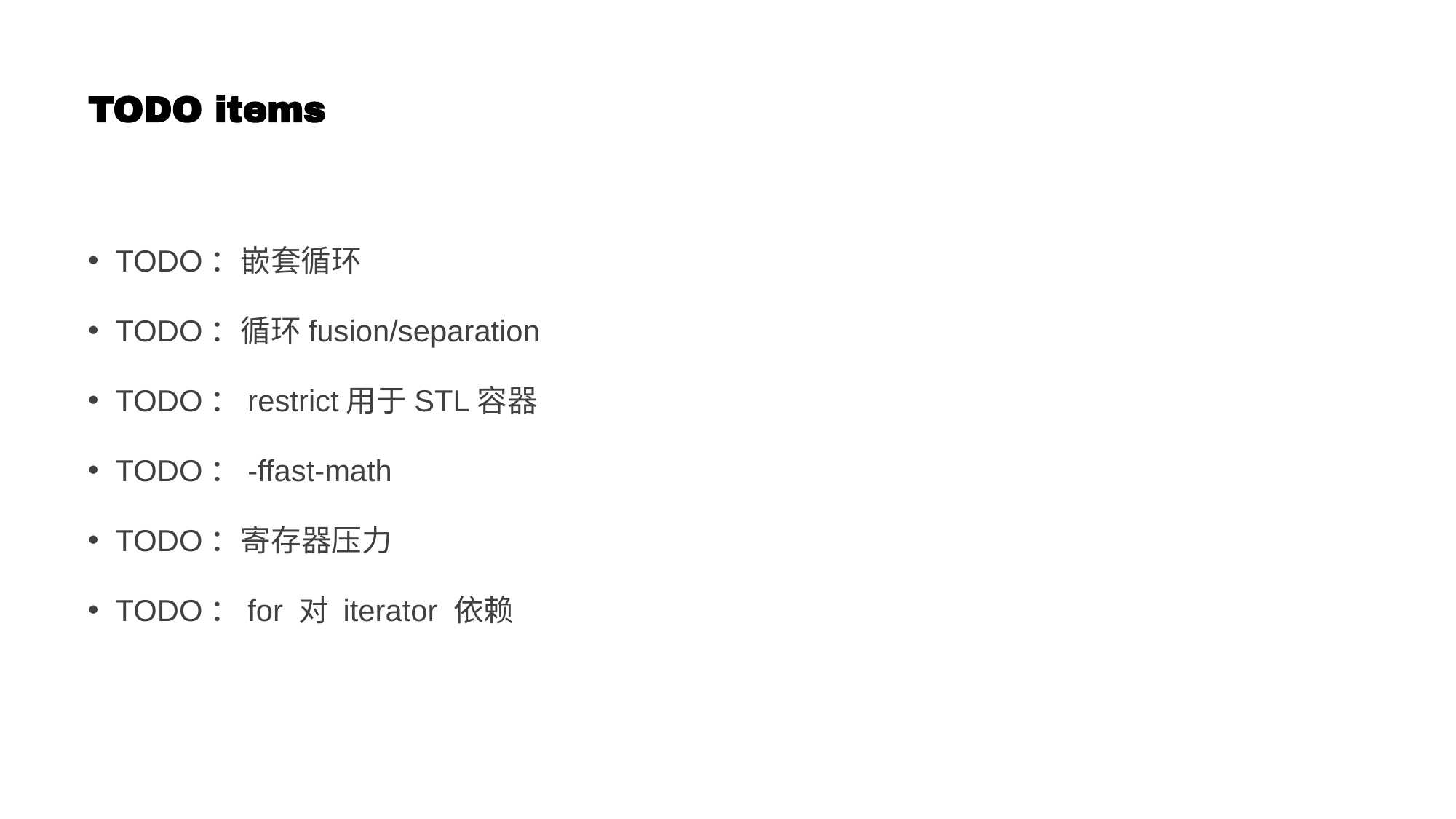

# TODO items
TODO：嵌套循环
TODO：循环fusion/separation
TODO：restrict用于STL容器
TODO：-ffast-math
TODO：寄存器压力
TODO：for 对 iterator 依赖